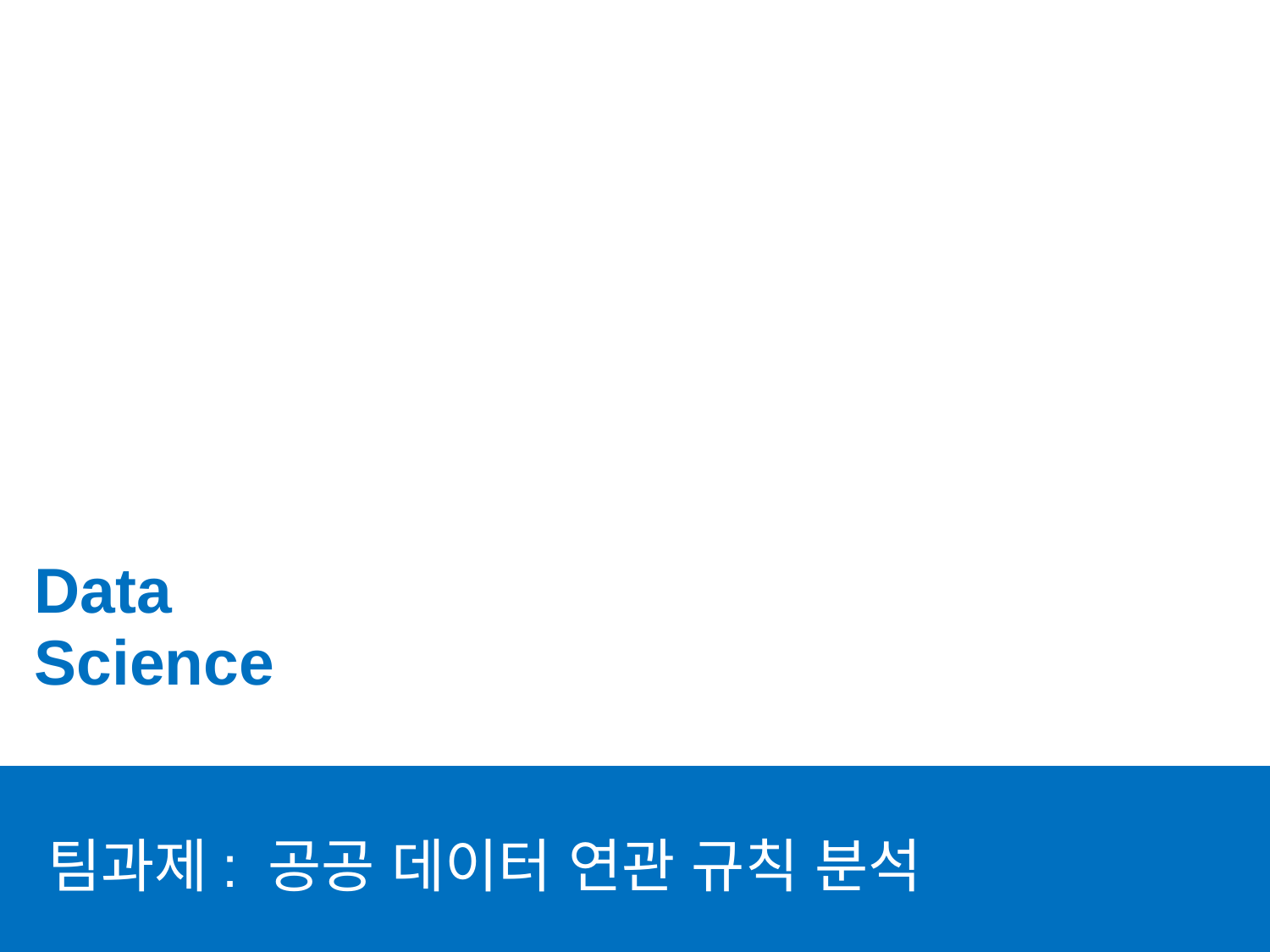

# 팀과제: 공공 데이터 연관 규칙 분석